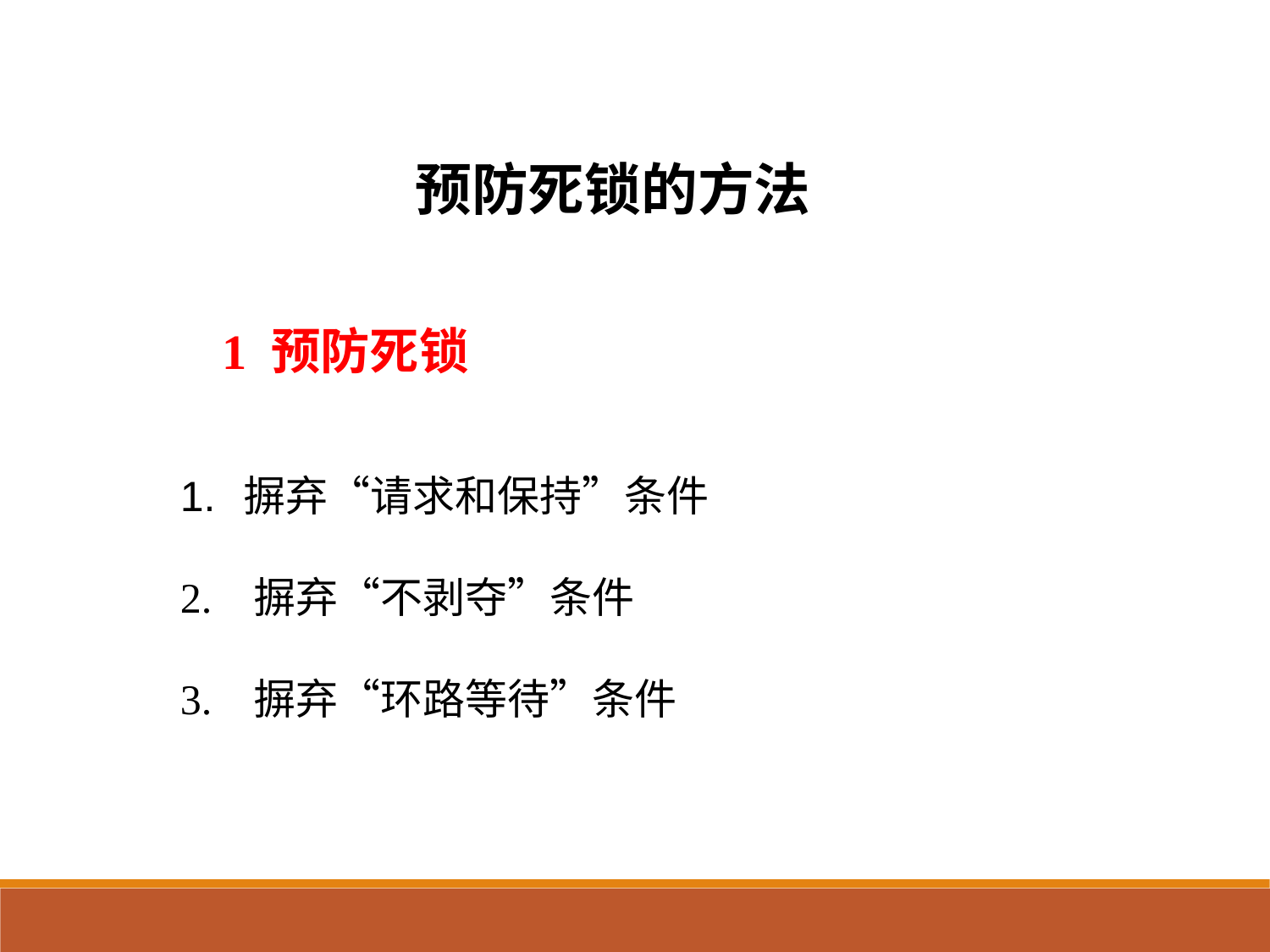

预防死锁的方法
1 预防死锁
摒弃“请求和保持”条件
2.   摒弃“不剥夺”条件
3.   摒弃“环路等待”条件